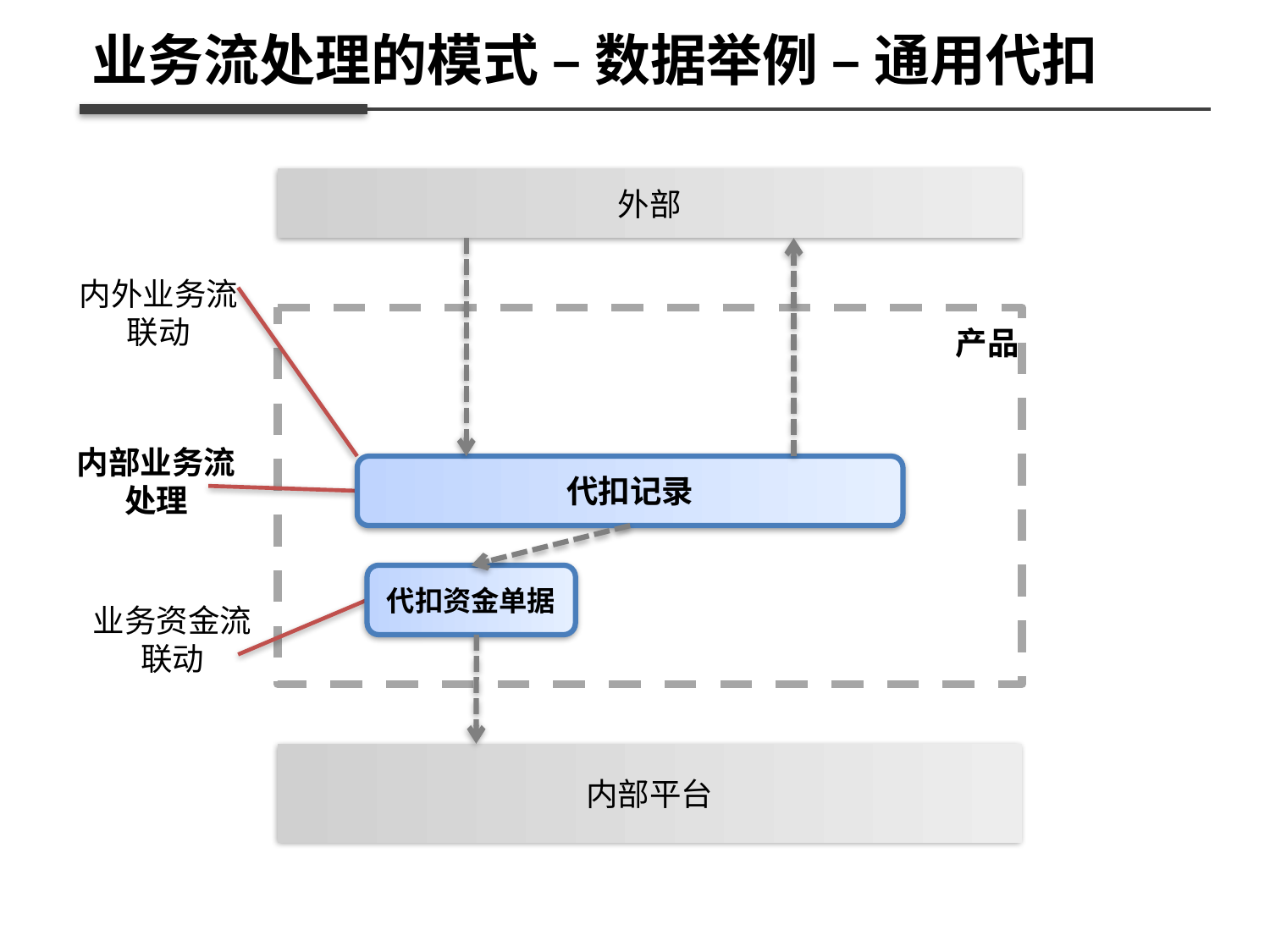

外部
业务流处理的模式 – 数据举例 – 通用代扣
代扣记录
内外业务流
联动

产品
内部平台
内部业务流
处理
代扣资金单据
业务资金流
联动